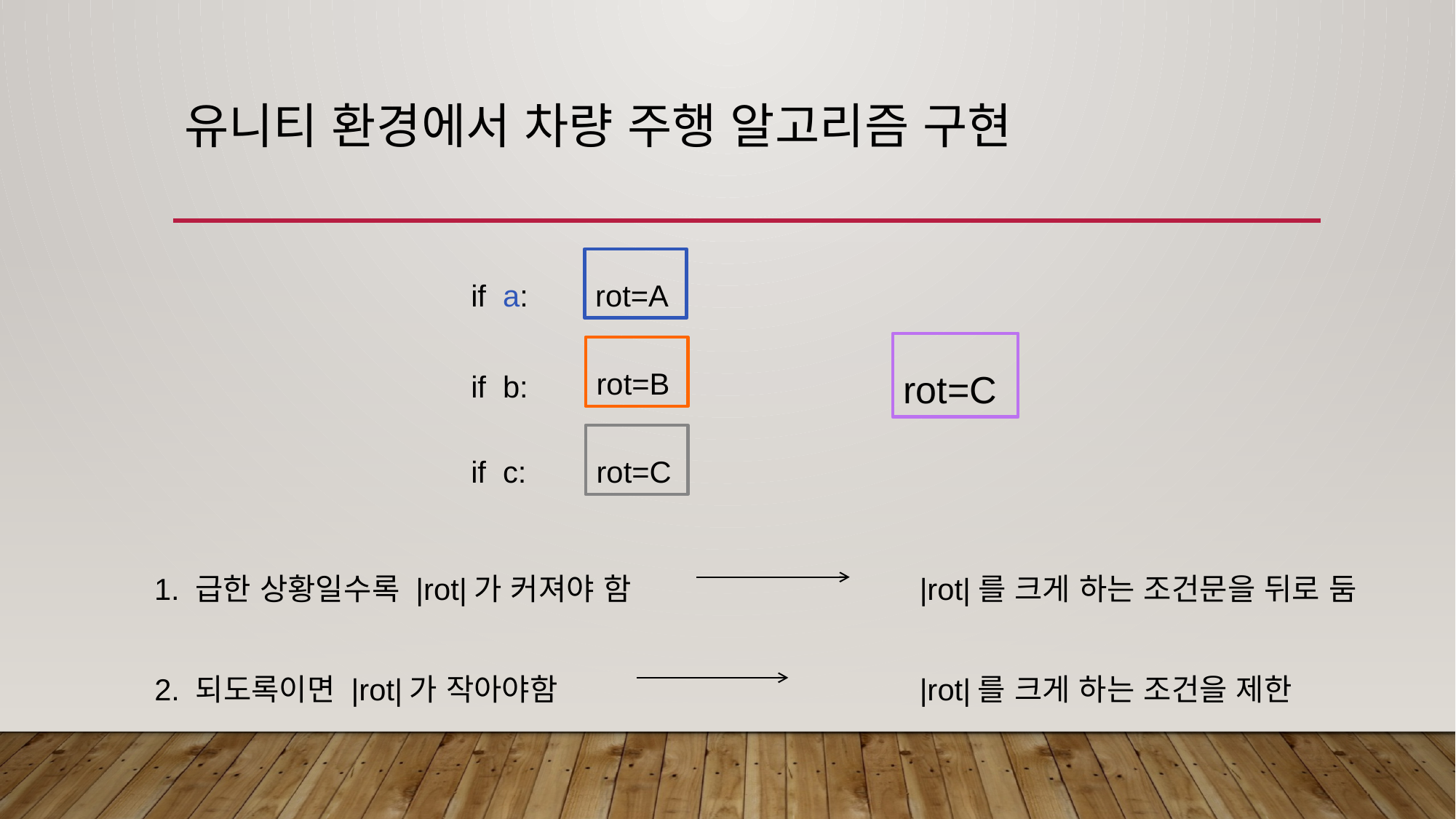

# 유니티 환경에서 차량 주행 알고리즘 구현
if  a:
rot=A
rot=C
rot=B
if  b:
if  c:
rot=C
1. 급한 상황일수록 |rot|가 커져야 함
|rot|를 크게 하는 조건문을 뒤로 둠
2. 되도록이면 |rot|가 작아야함
|rot|를 크게 하는 조건을 제한